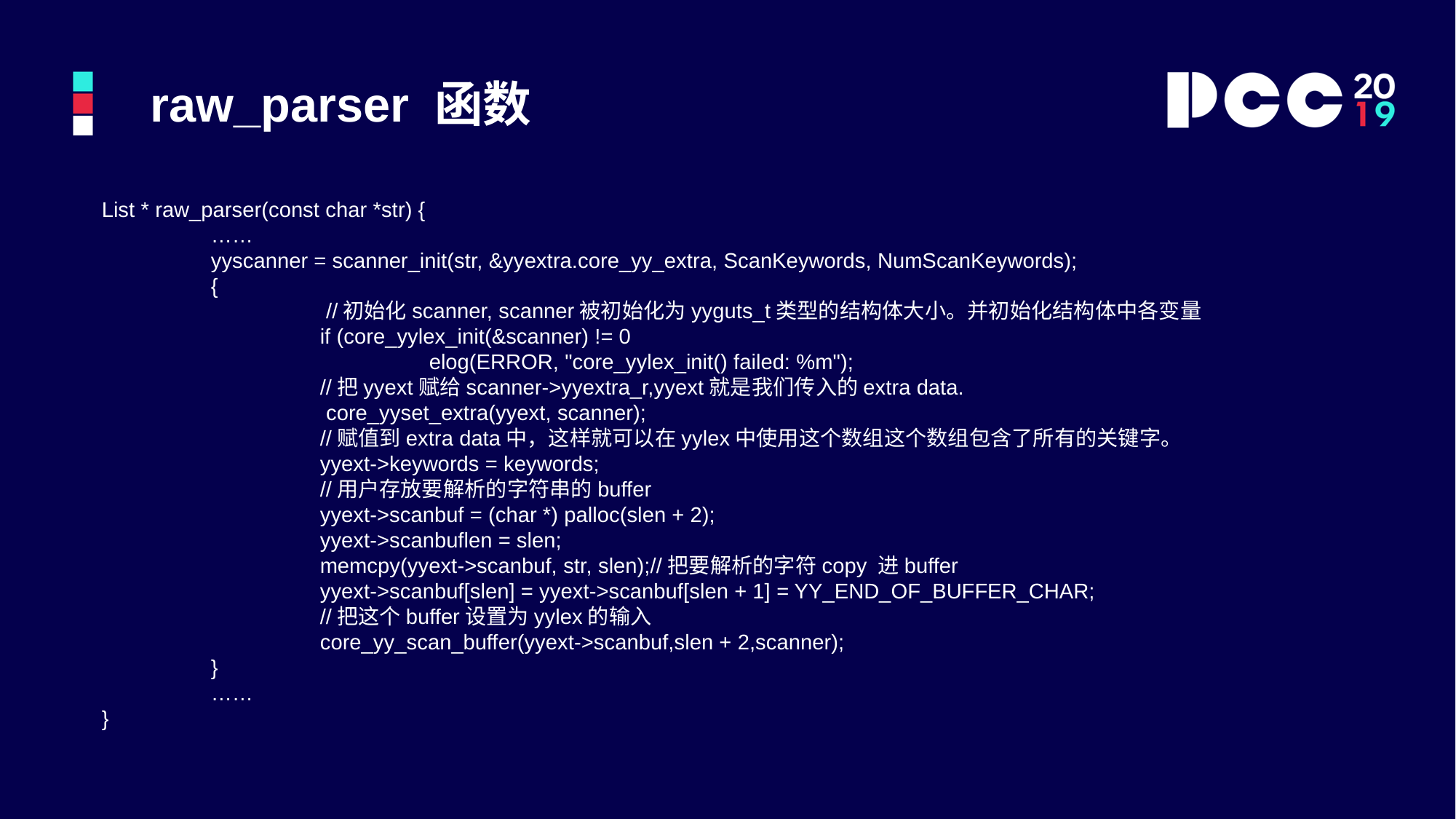

raw_parser 函数
List * raw_parser(const char *str) {
	……
	yyscanner = scanner_init(str, &yyextra.core_yy_extra, ScanKeywords, NumScanKeywords);
	{
		 //初始化scanner, scanner被初始化为yyguts_t类型的结构体大小。并初始化结构体中各变量
		if (core_yylex_init(&scanner) != 0
			elog(ERROR, "core_yylex_init() failed: %m");
		//把yyext赋给scanner->yyextra_r,yyext就是我们传入的extra data.
		 core_yyset_extra(yyext, scanner);
		//赋值到extra data中，这样就可以在yylex中使用这个数组这个数组包含了所有的关键字。
		yyext->keywords = keywords;
		//用户存放要解析的字符串的buffer
		yyext->scanbuf = (char *) palloc(slen + 2);
		yyext->scanbuflen = slen;
	    	memcpy(yyext->scanbuf, str, slen);//把要解析的字符copy 进buffer
	    	yyext->scanbuf[slen] = yyext->scanbuf[slen + 1] = YY_END_OF_BUFFER_CHAR;
		//把这个buffer设置为yylex的输入
	    	core_yy_scan_buffer(yyext->scanbuf,slen + 2,scanner);
 	}
	……
}